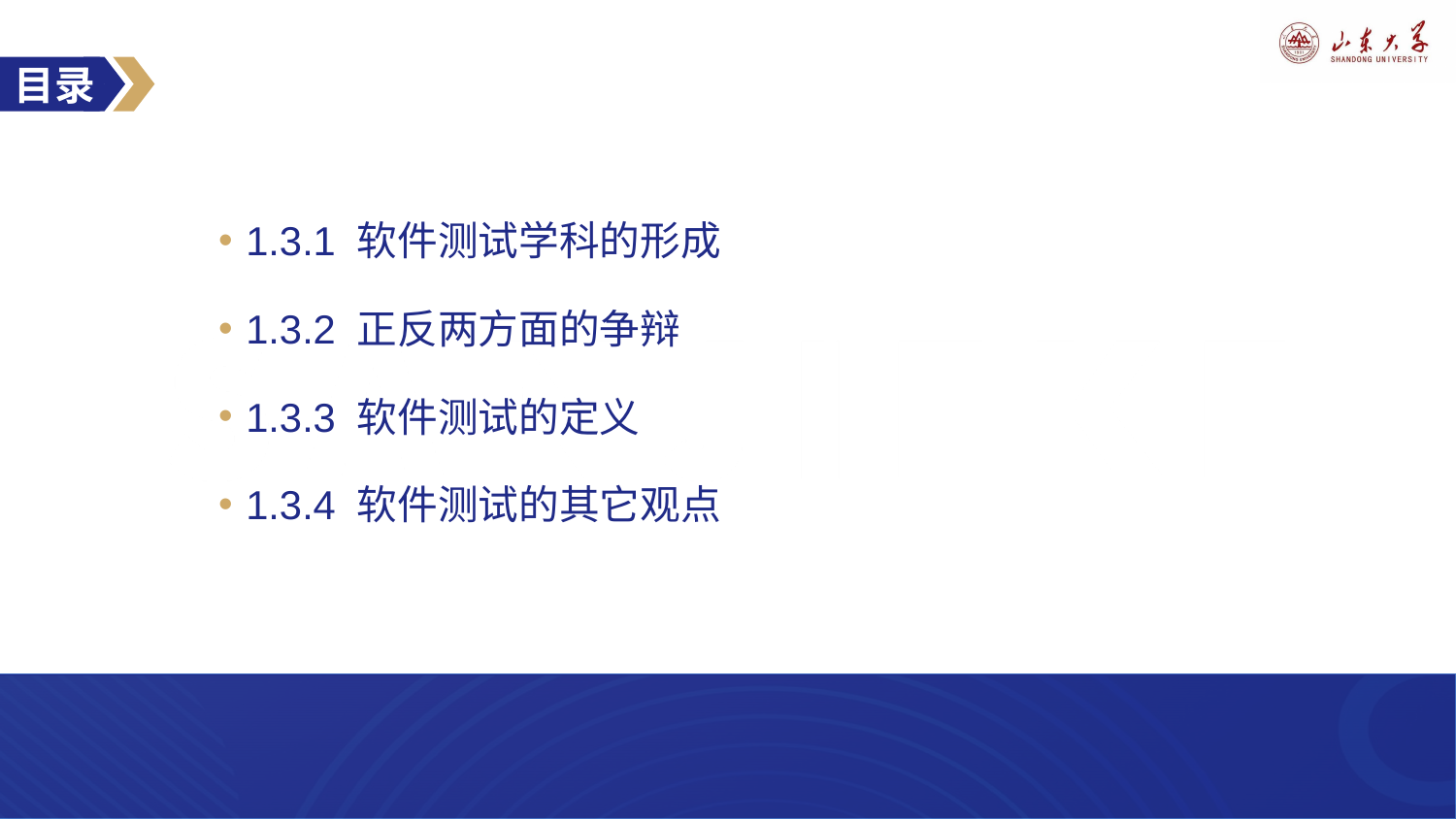

1.3.1 软件测试学科的形成
1.3.2 正反两方面的争辩
1.3.3 软件测试的定义
1.3.4 软件测试的其它观点